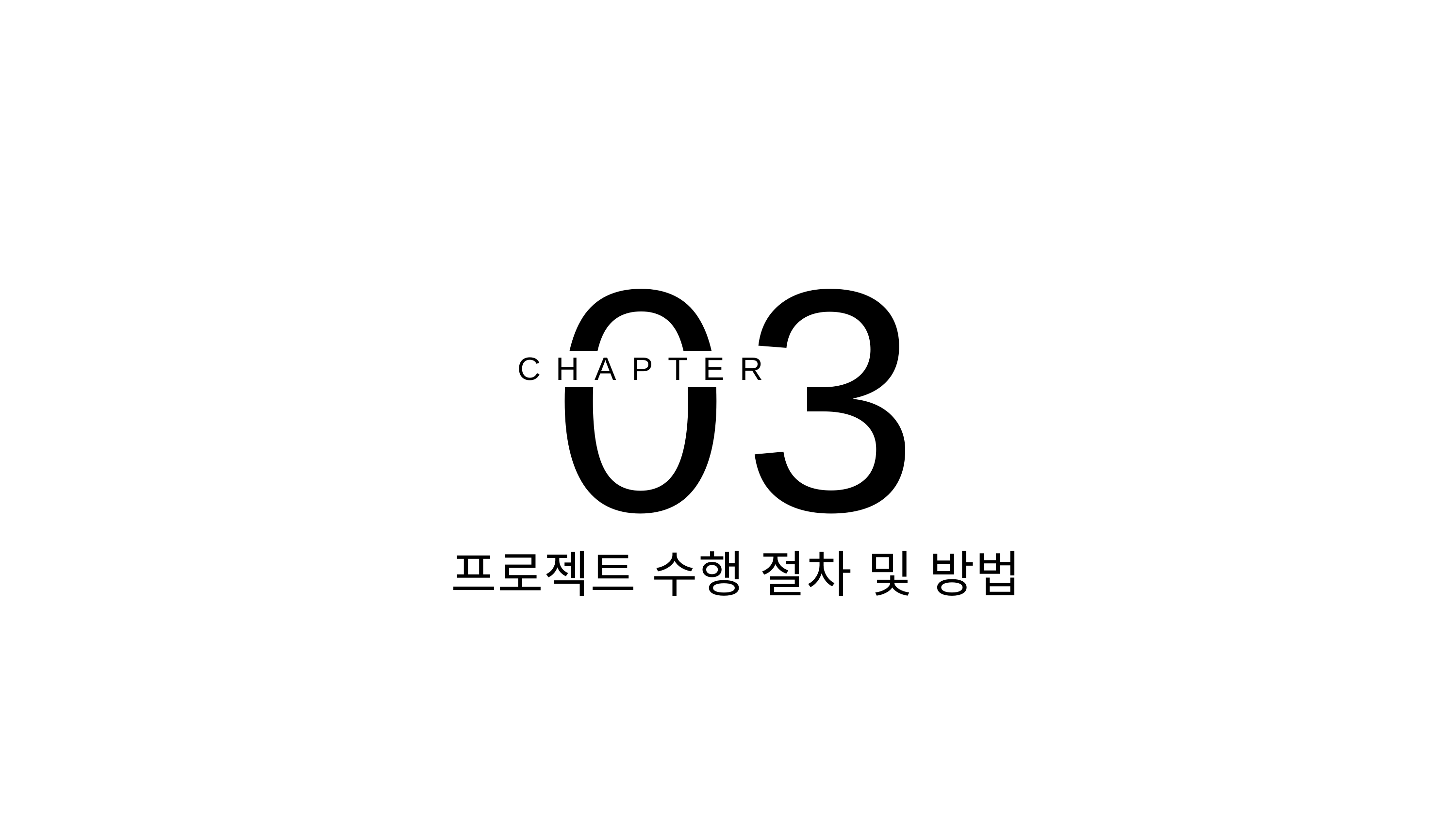

0
3
CHAPTER
프로젝트 수행 절차 및 방법